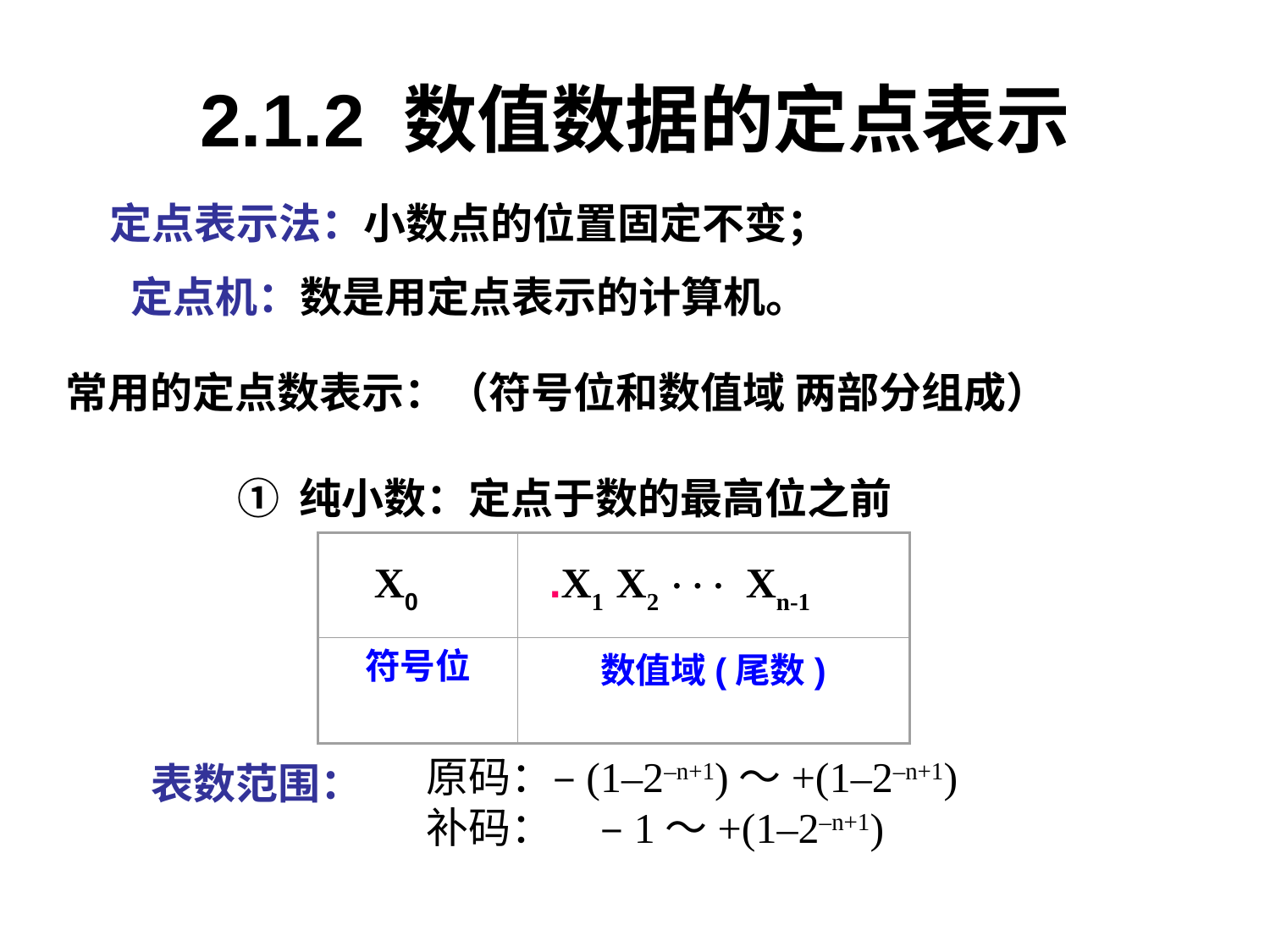

2.1.2 数值数据的定点表示
定点表示法：小数点的位置固定不变；
定点机：数是用定点表示的计算机。
常用的定点数表示：（符号位和数值域 两部分组成）
① 纯小数：定点于数的最高位之前

  X0

.X1  X2  · · ·  Xn-1

符号位

数值域(尾数)

原码：–(1–2–n+1)～+(1–2–n+1)
补码：     –1～+(1–2–n+1)
表数范围：